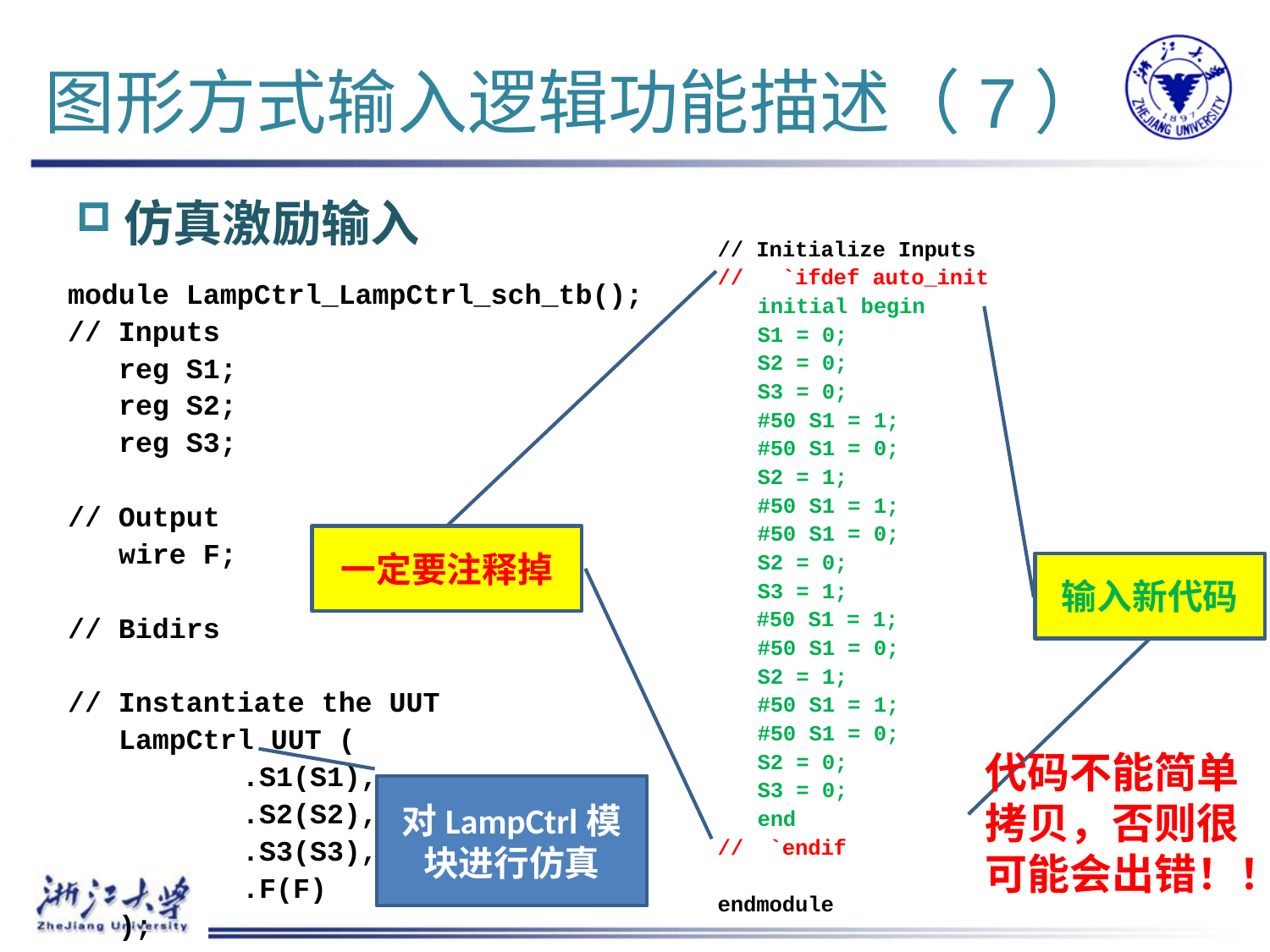

# 图形方式输入逻辑功能描述（7）
仿真激励输入

// Initialize Inputs
//   `ifdef auto_init
	initial begin
		S1 = 0;
		S2 = 0;
		S3 = 0;
	#50 S1 = 1;
	#50 S1 = 0;
		S2 = 1;
	#50 S1 = 1;
	#50 S1 = 0;
		S2 = 0;
		S3 = 1;
   #50 S1 = 1;
	#50 S1 = 0;
		S2 = 1;
	#50 S1 = 1;
	#50 S1 = 0;
		S2 = 0;
		S3 = 0;
	end
//  `endif

endmodule
module LampCtrl_LampCtrl_sch_tb();
// Inputs
   reg S1;
   reg S2;
   reg S3;

// Output
   wire F;

// Bidirs

// Instantiate the UUT
   LampCtrl UUT (
		.S1(S1),
		.S2(S2),
		.S3(S3),
		.F(F)
   );
一定要注释掉
输入新代码
代码不能简单拷贝，否则很可能会出错！！
对LampCtrl模块进行仿真